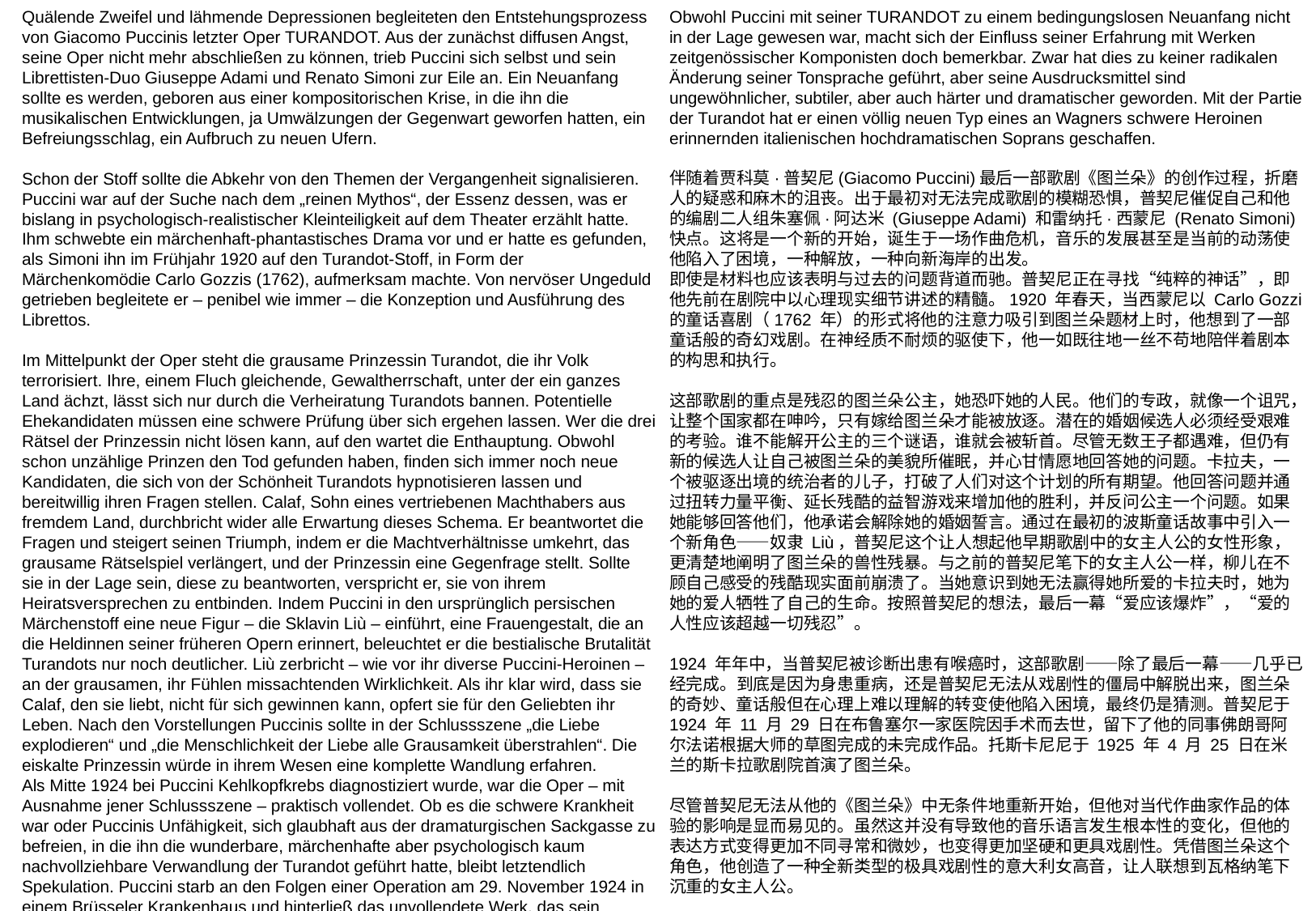

Quälende Zweifel und lähmende Depressionen begleiteten den Entstehungsprozess von Giacomo Puccinis letzter Oper TURANDOT. Aus der zunächst diffusen Angst, seine Oper nicht mehr abschließen zu können, trieb Puccini sich selbst und sein Librettisten-Duo Giuseppe Adami und Renato Simoni zur Eile an. Ein Neuanfang sollte es werden, geboren aus einer kompositorischen Krise, in die ihn die musikalischen Entwicklungen, ja Umwälzungen der Gegenwart geworfen hatten, ein Befreiungsschlag, ein Aufbruch zu neuen Ufern.
Schon der Stoff sollte die Abkehr von den Themen der Vergangenheit signalisieren. Puccini war auf der Suche nach dem „reinen Mythos“, der Essenz dessen, was er bislang in psychologisch-realistischer Kleinteiligkeit auf dem Theater erzählt hatte. Ihm schwebte ein märchenhaft-phantastisches Drama vor und er hatte es gefunden, als Simoni ihn im Frühjahr 1920 auf den Turandot-Stoff, in Form der Märchenkomödie Carlo Gozzis (1762), aufmerksam machte. Von nervöser Ungeduld getrieben begleitete er – penibel wie immer – die Konzeption und Ausführung des Librettos.
Im Mittelpunkt der Oper steht die grausame Prinzessin Turandot, die ihr Volk terrorisiert. Ihre, einem Fluch gleichende, Gewaltherrschaft, unter der ein ganzes Land ächzt, lässt sich nur durch die Verheiratung Turandots bannen. Potentielle Ehekandidaten müssen eine schwere Prüfung über sich ergehen lassen. Wer die drei Rätsel der Prinzessin nicht lösen kann, auf den wartet die Enthauptung. Obwohl schon unzählige Prinzen den Tod gefunden haben, finden sich immer noch neue Kandidaten, die sich von der Schönheit Turandots hypnotisieren lassen und bereitwillig ihren Fragen stellen. Calaf, Sohn eines vertriebenen Machthabers aus fremdem Land, durchbricht wider alle Erwartung dieses Schema. Er beantwortet die Fragen und steigert seinen Triumph, indem er die Machtverhältnisse umkehrt, das grausame Rätselspiel verlängert, und der Prinzessin eine Gegenfrage stellt. Sollte sie in der Lage sein, diese zu beantworten, verspricht er, sie von ihrem Heiratsversprechen zu entbinden. Indem Puccini in den ursprünglich persischen Märchenstoff eine neue Figur – die Sklavin Liù – einführt, eine Frauengestalt, die an die Heldinnen seiner früheren Opern erinnert, beleuchtet er die bestialische Brutalität Turandots nur noch deutlicher. Liù zerbricht – wie vor ihr diverse Puccini-Heroinen – an der grausamen, ihr Fühlen missachtenden Wirklichkeit. Als ihr klar wird, dass sie Calaf, den sie liebt, nicht für sich gewinnen kann, opfert sie für den Geliebten ihr Leben. Nach den Vorstellungen Puccinis sollte in der Schlussszene „die Liebe explodieren“ und „die Menschlichkeit der Liebe alle Grausamkeit überstrahlen“. Die eiskalte Prinzessin würde in ihrem Wesen eine komplette Wandlung erfahren.
Als Mitte 1924 bei Puccini Kehlkopfkrebs diagnostiziert wurde, war die Oper – mit Ausnahme jener Schlussszene – praktisch vollendet. Ob es die schwere Krankheit war oder Puccinis Unfähigkeit, sich glaubhaft aus der dramaturgischen Sackgasse zu befreien, in die ihn die wunderbare, märchenhafte aber psychologisch kaum nachvollziehbare Verwandlung der Turandot geführt hatte, bleibt letztendlich Spekulation. Puccini starb an den Folgen einer Operation am 29. November 1924 in einem Brüsseler Krankenhaus und hinterließ das unvollendete Werk, das sein Kollege Franco Alfano – nach den Skizzen des Meisters – abschloss. Toscanini brachte TURANDOT am 25. April 1925 an der Mailänder Scala zur Uraufführung.
Obwohl Puccini mit seiner TURANDOT zu einem bedingungslosen Neuanfang nicht in der Lage gewesen war, macht sich der Einfluss seiner Erfahrung mit Werken zeitgenössischer Komponisten doch bemerkbar. Zwar hat dies zu keiner radikalen Änderung seiner Tonsprache geführt, aber seine Ausdrucksmittel sind ungewöhnlicher, subtiler, aber auch härter und dramatischer geworden. Mit der Partie der Turandot hat er einen völlig neuen Typ eines an Wagners schwere Heroinen erinnernden italienischen hochdramatischen Soprans geschaffen.

伴随着贾科莫·普契尼(Giacomo Puccini)最后一部歌剧《图兰朵》的创作过程，折磨人的疑惑和麻木的沮丧。出于最初对无法完成歌剧的模糊恐惧，普契尼催促自己和他的编剧二人组朱塞佩·阿达米 (Giuseppe Adami) 和雷纳托·西蒙尼 (Renato Simoni) 快点。这将是一个新的开始，诞生于一场作曲危机，音乐的发展甚至是当前的动荡使他陷入了困境，一种解放，一种向新海岸的出发。
即使是材料也应该表明与过去的问题背道而驰。普契尼正在寻找“纯粹的神话”，即他先前在剧院中以心理现实细节讲述的精髓。1920 年春天，当西蒙尼以 Carlo Gozzi 的童话喜剧（1762 年）的形式将他的注意力吸引到图兰朵题材上时，他想到了一部童话般的奇幻戏剧。在神经质不耐烦的驱使下，他一如既往地一丝不苟地陪伴着剧本的构思和执行。
这部歌剧的重点是残忍的图兰朵公主，她恐吓她的人民。他们的专政，就像一个诅咒，让整个国家都在呻吟，只有嫁给图兰朵才能被放逐。潜在的婚姻候选人必须经受艰难的考验。谁不能解开公主的三个谜语，谁就会被斩首。尽管无数王子都遇难，但仍有新的候选人让自己被图兰朵的美貌所催眠，并心甘情愿地回答她的问题。卡拉夫，一个被驱逐出境的统治者的儿子，打破了人们对这个计划的所有期望。他回答问题并通过扭转力量平衡、延长残酷的益智游戏来增加他的胜利，并反问公主一个问题。如果她能够回答他们，他承诺会解除她的婚姻誓言。通过在最初的波斯童话故事中引入一个新角色——奴隶 Liù，普契尼这个让人想起他早期歌剧中的女主人公的女性形象，更清楚地阐明了图兰朵的兽性残暴。与之前的普契尼笔下的女主人公一样，柳儿在不顾自己感受的残酷现实面前崩溃了。当她意识到她无法赢得她所爱的卡拉夫时，她为她的爱人牺牲了自己的生命。按照普契尼的想法，最后一幕“爱应该爆炸”，“爱的人性应该超越一切残忍”。
1924 年年中，当普契尼被诊断出患有喉癌时，这部歌剧——除了最后一幕——几乎已经完成。到底是因为身患重病，还是普契尼无法从戏剧性的僵局中解脱出来，图兰朵的奇妙、童话般但在心理上难以理解的转变使他陷入困境，最终仍是猜测。普契尼于 1924 年 11 月 29 日在布鲁塞尔一家医院因手术而去世，留下了他的同事佛朗哥阿尔法诺根据大师的草图完成的未完成作品。托斯卡尼尼于 1925 年 4 月 25 日在米兰的斯卡拉歌剧院首演了图兰朵。
尽管普契尼无法从他的《图兰朵》中无条件地重新开始，但他对当代作曲家作品的体验的影响是显而易见的。虽然这并没有导致他的音乐语言发生根本性的变化，但他的表达方式变得更加不同寻常和微妙，也变得更加坚硬和更具戏剧性。凭借图兰朵这个角色，他创造了一种全新类型的极具戏剧性的意大利女高音，让人联想到瓦格纳笔下沉重的女主人公。